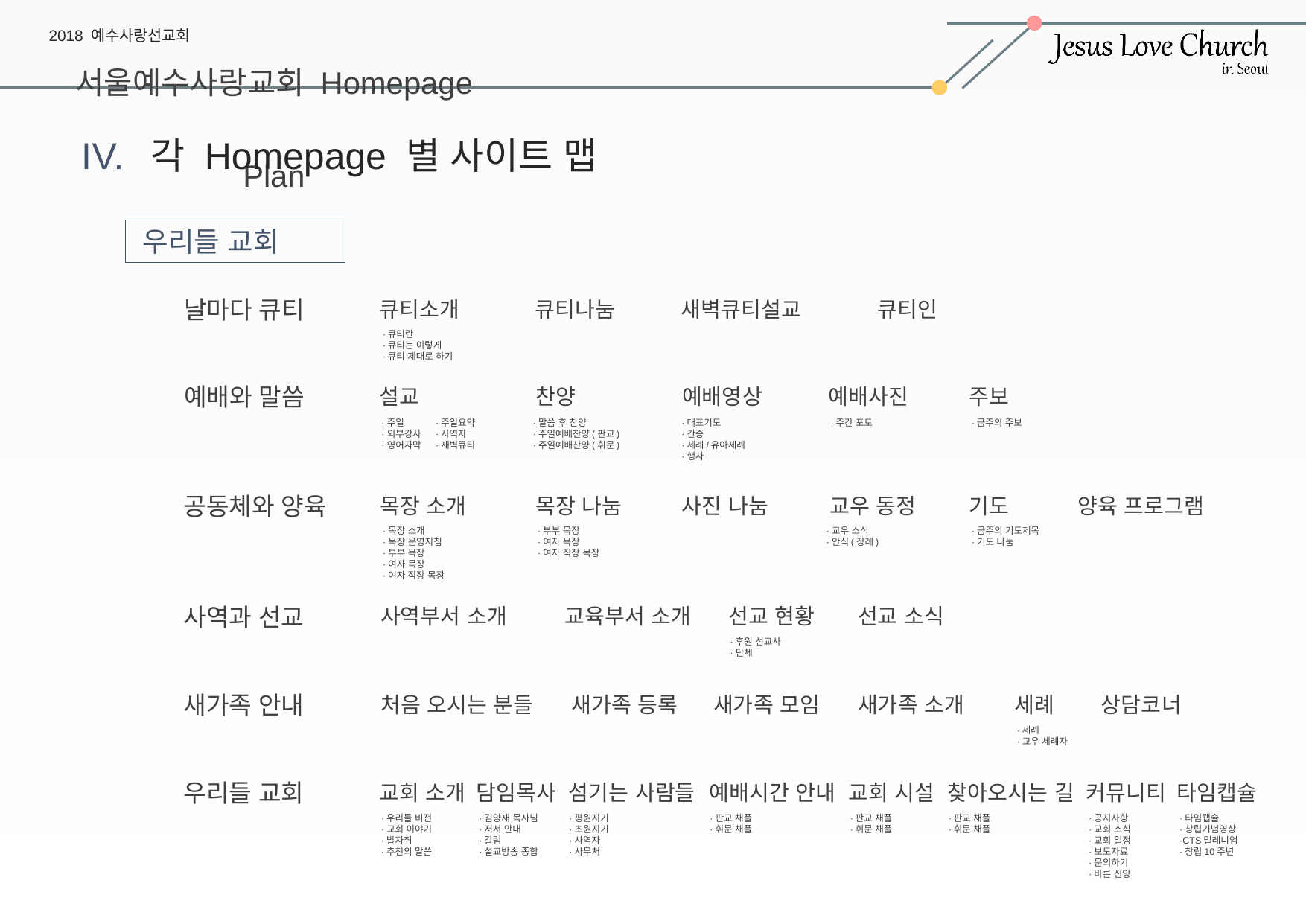

각 Homepage 별 사이트 맵
우리들 교회
날마다 큐티
큐티소개
큐티나눔
새벽큐티설교
큐티인
·큐티란
·큐티는 이렇게
·큐티 제대로 하기
예배와 말씀
설교
찬양
예배영상
예배사진
주보
·주일
·외부강사
·영어자막
·주일요약
·사역자
·새벽큐티
·말씀 후 찬양
·주일예배찬양(판교)
·주일예배찬양(휘문)
·대표기도
·간증
·세례/유아세례
·행사
·주간 포토
·금주의 주보
공동체와 양육
목장 소개
목장 나눔
사진 나눔
교우 동정
기도
양육 프로그램
·목장 소개
·목장 운영지침
·부부 목장
·여자 목장
·여자 직장 목장
·부부 목장
·여자 목장
·여자 직장 목장
·교우 소식
·안식(장례)
·금주의 기도제목
·기도 나눔
사역과 선교
사역부서 소개
교육부서 소개
선교 현황
선교 소식
·후원 선교사
·단체
새가족 안내
처음 오시는 분들
새가족 등록
새가족 모임
새가족 소개
세례
상담코너
·세례
·교우 세례자
우리들 교회
교회 소개
담임목사
섬기는 사람들
예배시간 안내
교회 시설
찾아오시는 길
커뮤니티
타임캡슐
·우리들 비전
·교회 이야기
·발자취
·추천의 말씀
·김양재 목사님
·저서 안내
·칼럼
·설교방송 종합
·평원지기
·초원지기
·사역자
·사무처
·판교 채플
·휘문 채플
·판교 채플
·휘문 채플
·판교 채플
·휘문 채플
·공지사항
·교회 소식
·교회 일정
·보도자료
·문의하기
·바른 신앙
·타임캡슐
·창립기념영상
·CTS밀레니엄
·창립10주년